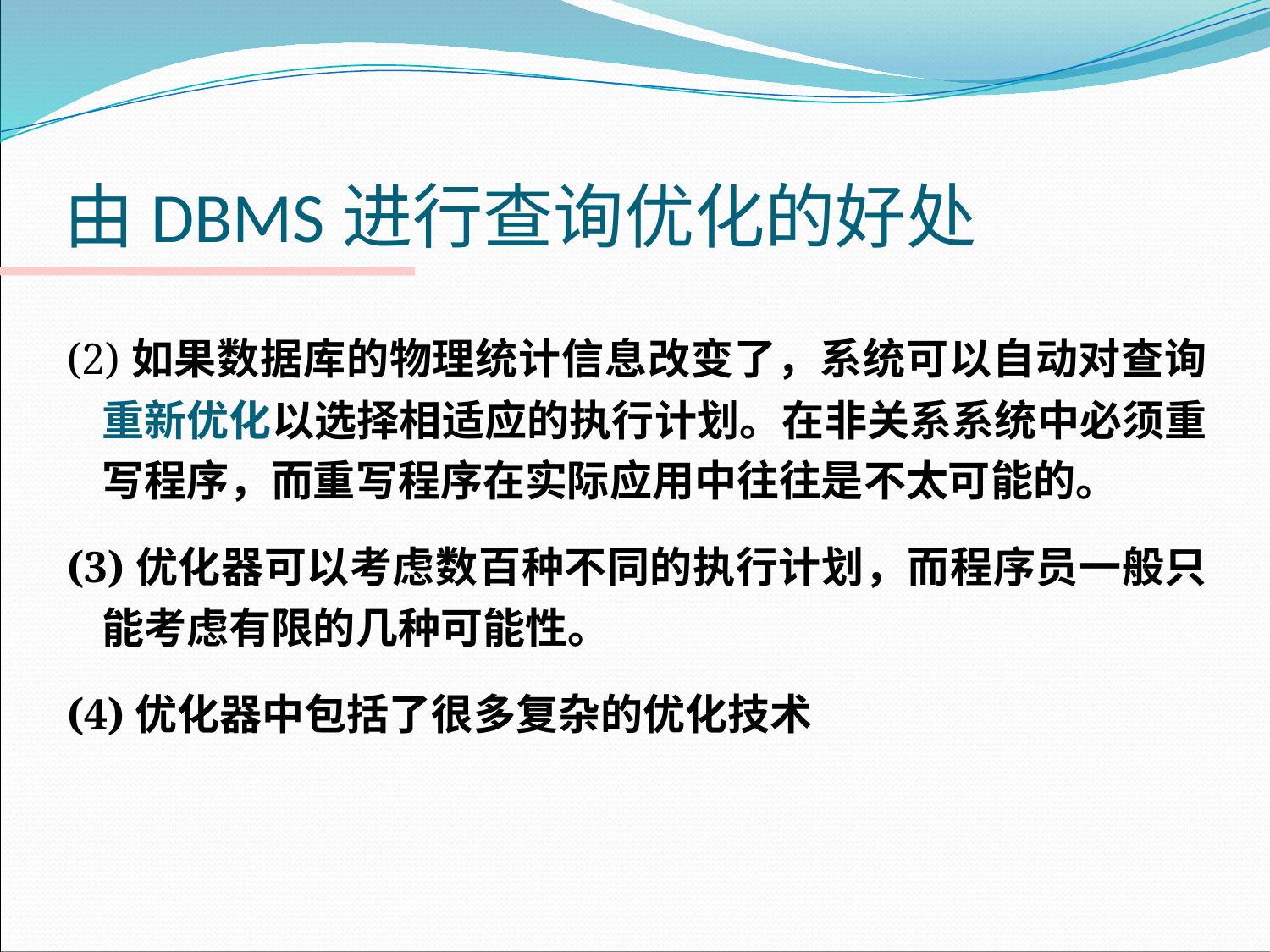

# 由DBMS进行查询优化的好处
(2)如果数据库的物理统计信息改变了，系统可以自动对查询重新优化以选择相适应的执行计划。在非关系系统中必须重写程序，而重写程序在实际应用中往往是不太可能的。
(3)优化器可以考虑数百种不同的执行计划，而程序员一般只能考虑有限的几种可能性。
(4)优化器中包括了很多复杂的优化技术

841